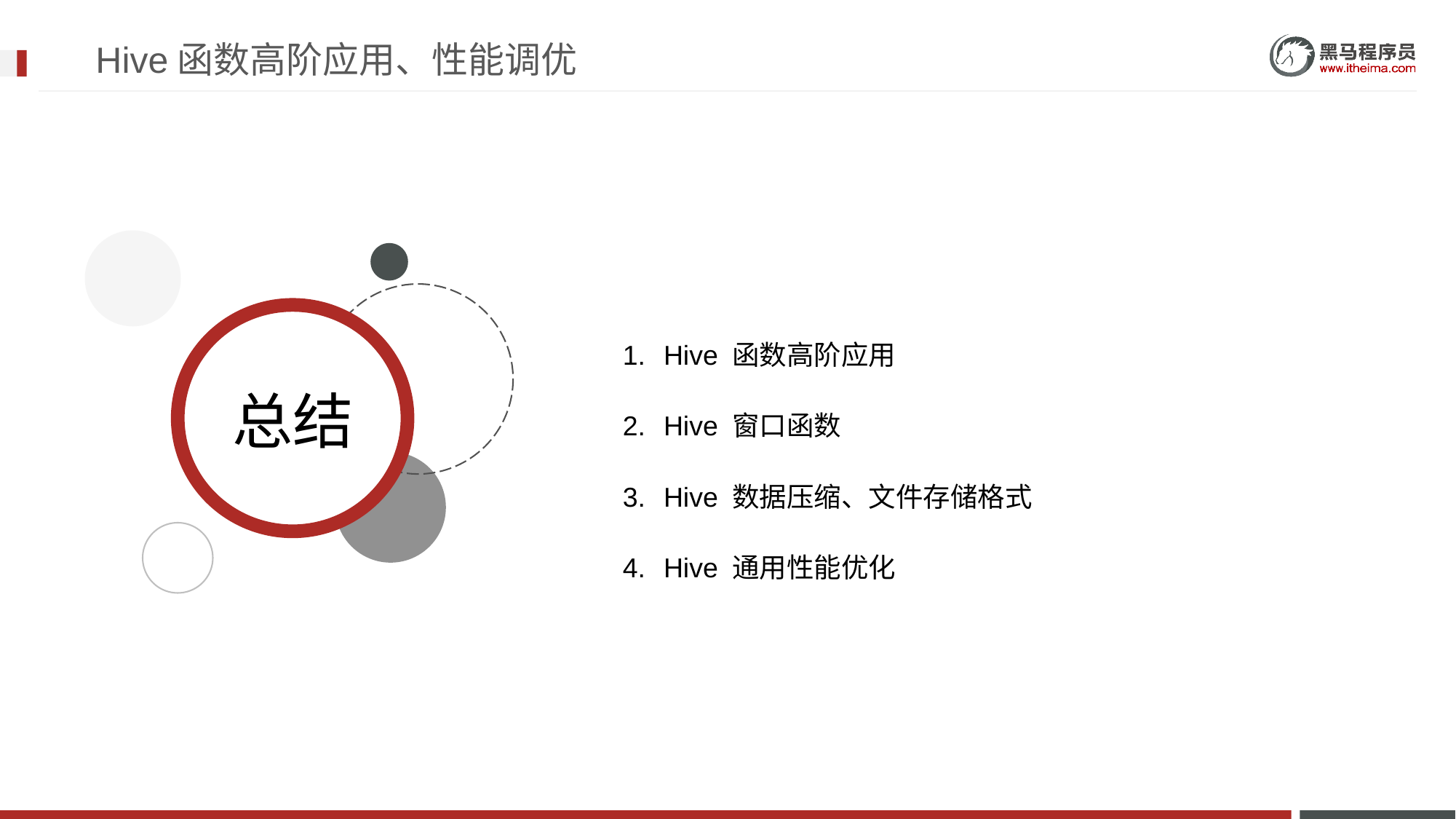

# Hive函数高阶应用、性能调优
Hive 函数高阶应用
Hive 窗口函数
Hive 数据压缩、文件存储格式
Hive 通用性能优化